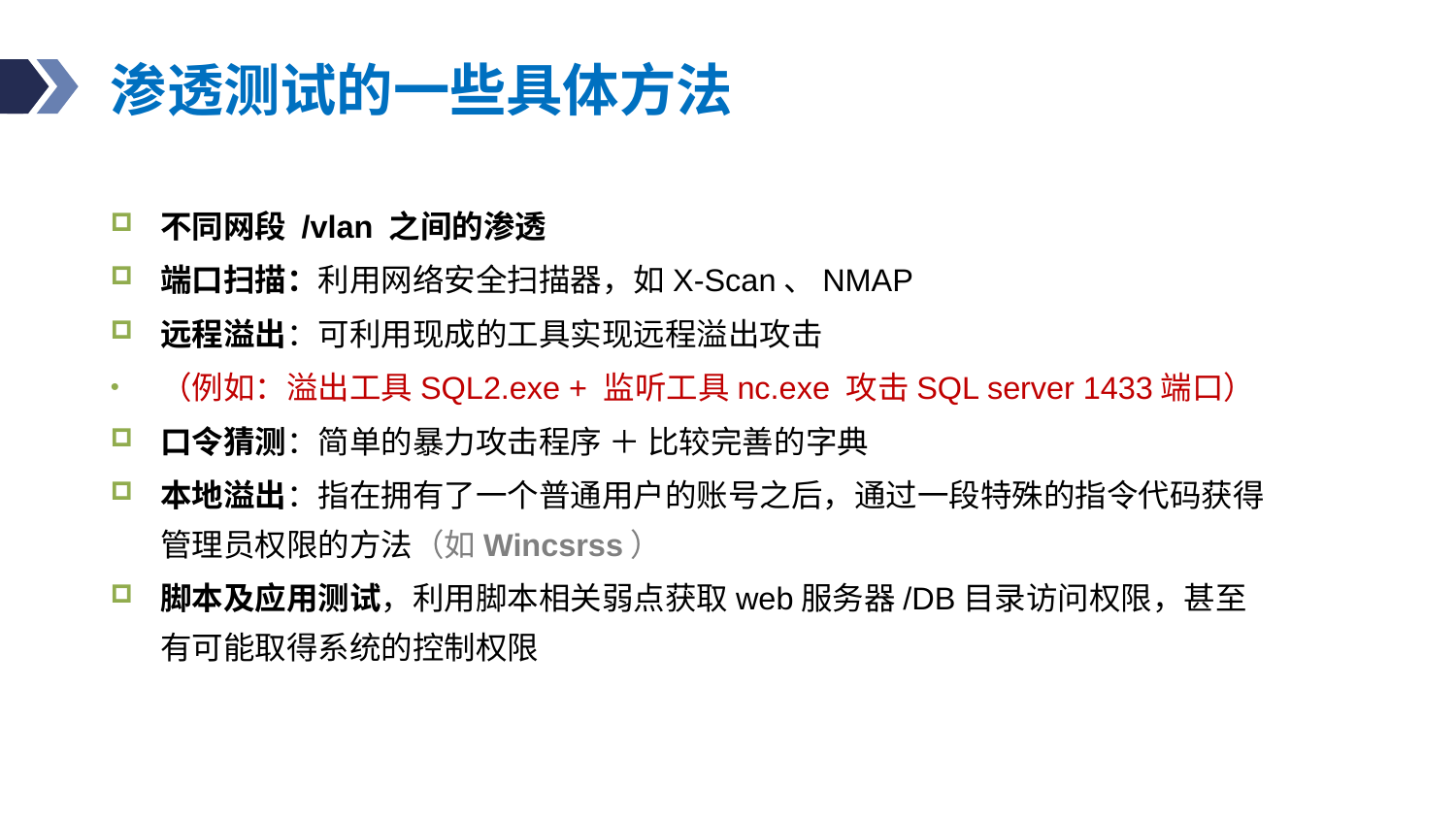

# 渗透测试的一些具体方法
不同网段 /vlan 之间的渗透
端口扫描：利用网络安全扫描器，如X-Scan、NMAP
远程溢出：可利用现成的工具实现远程溢出攻击
（例如：溢出工具SQL2.exe + 监听工具nc.exe 攻击SQL server 1433端口）
口令猜测：简单的暴力攻击程序 ＋ 比较完善的字典
本地溢出：指在拥有了一个普通用户的账号之后，通过一段特殊的指令代码获得管理员权限的方法（如Wincsrss）
脚本及应用测试，利用脚本相关弱点获取web服务器/DB目录访问权限，甚至有可能取得系统的控制权限